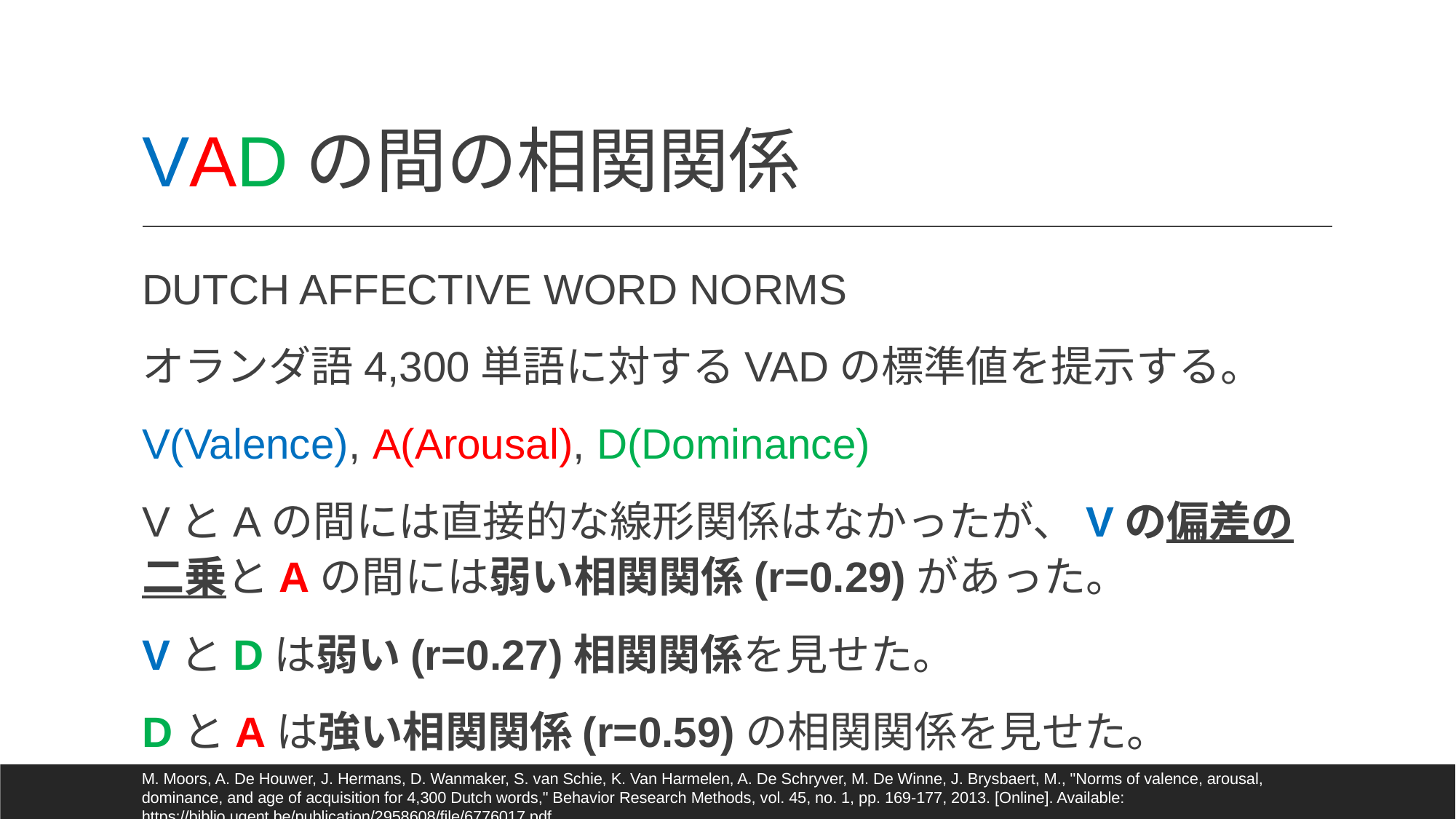

# VADの間の相関関係
DUTCH AFFECTIVE WORD NORMS
オランダ語4,300単語に対するVADの標準値を提示する。
V(Valence), A(Arousal), D(Dominance)
VとAの間には直接的な線形関係はなかったが、Vの偏差の二乗とAの間には弱い相関関係(r=0.29)があった。
VとDは弱い(r=0.27)相関関係を見せた。
DとAは強い相関関係(r=0.59)の相関関係を見せた。
M. Moors, A. De Houwer, J. Hermans, D. Wanmaker, S. van Schie, K. Van Harmelen, A. De Schryver, M. De Winne, J. Brysbaert, M., "Norms of valence, arousal, dominance, and age of acquisition for 4,300 Dutch words," Behavior Research Methods, vol. 45, no. 1, pp. 169-177, 2013. [Online]. Available: https://biblio.ugent.be/publication/2958608/file/6776017.pdf